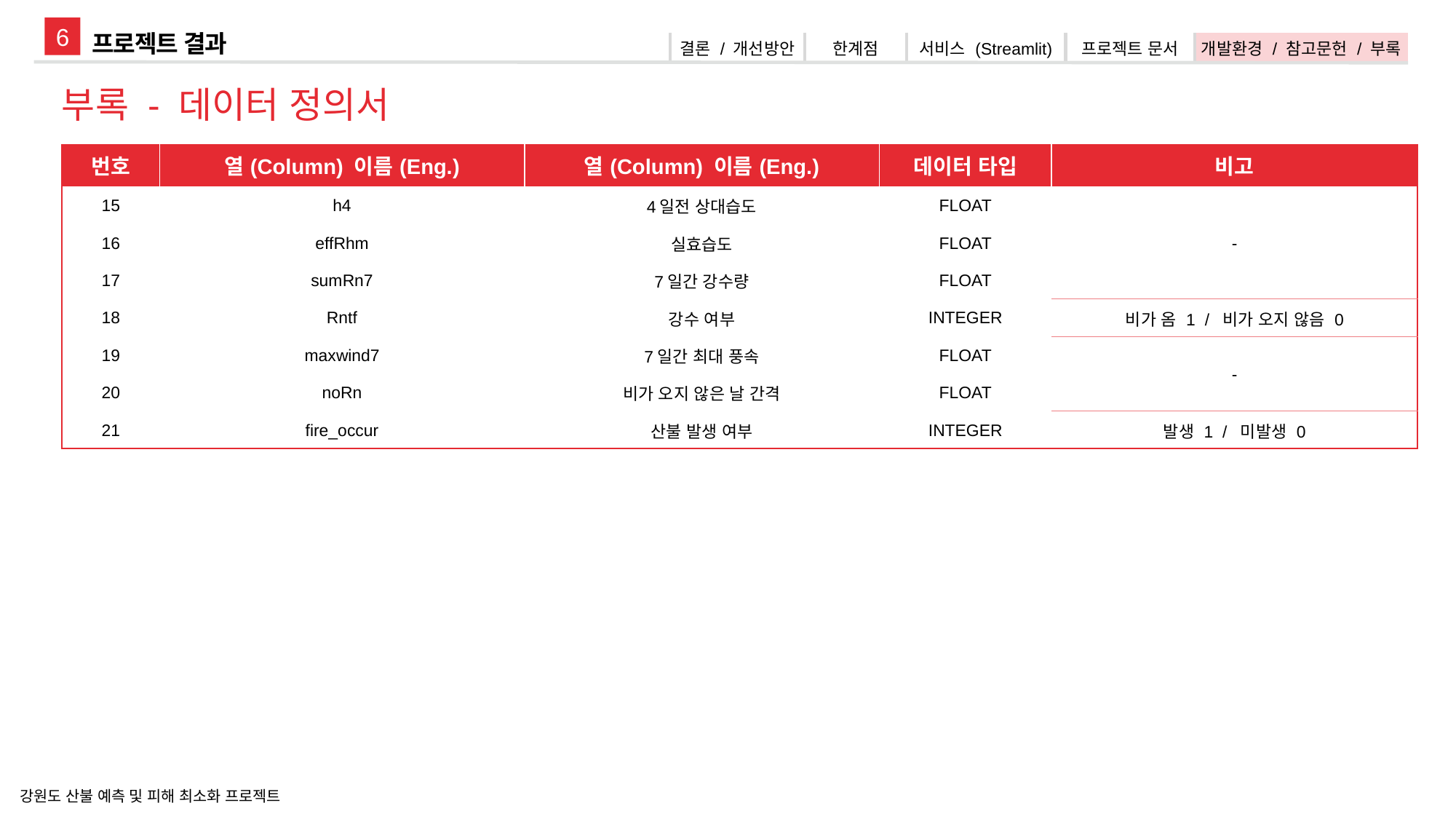

6
프로젝트 결과
| 결론 / 개선방안 | 한계점 | 서비스 (Streamlit) | 프로젝트 문서 | 개발환경 / 참고문헌 / 부록 |
| --- | --- | --- | --- | --- |
부록 - 데이터 정의서
| 번호 | 열(Column) 이름(Eng.) | 열(Column) 이름(Eng.) | 데이터 타입 | 비고 |
| --- | --- | --- | --- | --- |
| 15 | h4 | 4일전 상대습도 | FLOAT | - |
| 16 | effRhm | 실효습도 | FLOAT |  |
| 17 | sumRn7 | 7일간 강수량 | FLOAT |  |
| 18 | Rntf | 강수 여부 | INTEGER | 비가 옴 1 / 비가 오지 않음 0 |
| 19 | maxwind7 | 7일간 최대 풍속 | FLOAT | - |
| 20 | noRn | 비가 오지 않은 날 간격 | FLOAT |  |
| 21 | fire\_occur | 산불 발생 여부 | INTEGER | 발생 1 / 미발생 0 |
강원도 산불 예측 및 피해 최소화 프로젝트